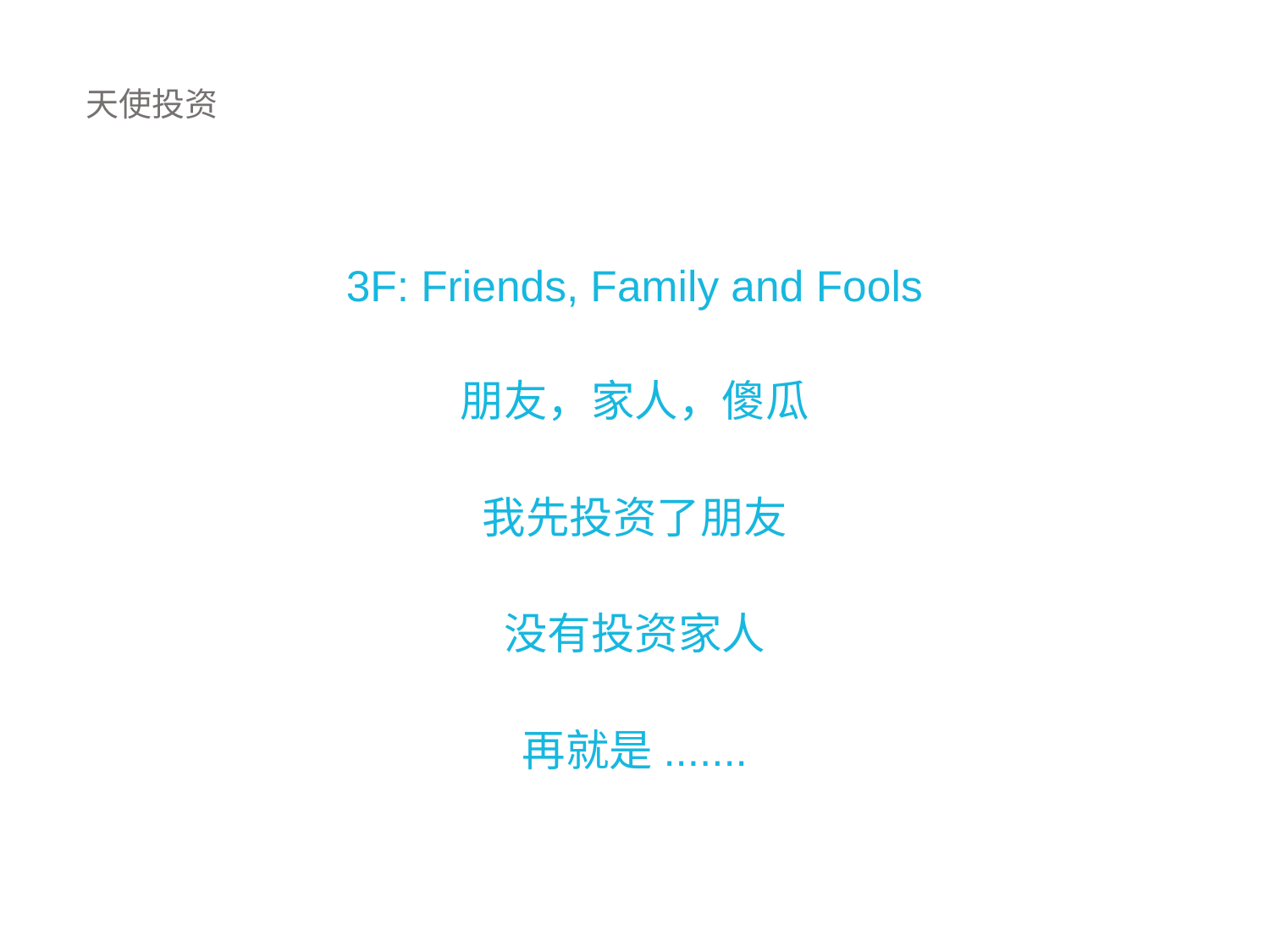

天使投资
3F: Friends, Family and Fools
朋友，家人，傻瓜
我先投资了朋友
没有投资家人
再就是.......